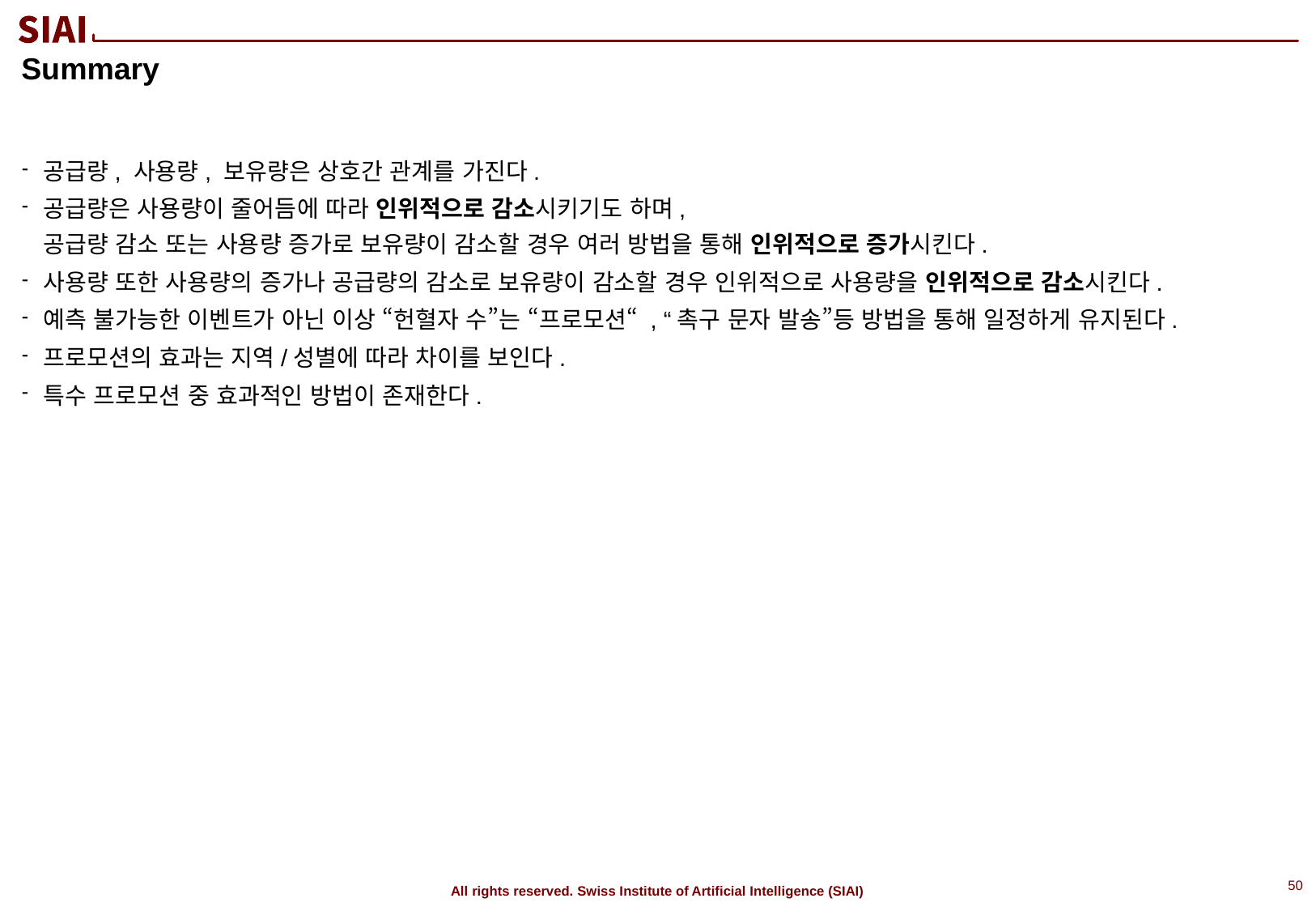

Summary
공급량, 사용량, 보유량은 상호간 관계를 가진다.
공급량은 사용량이 줄어듬에 따라 인위적으로 감소시키기도 하며,
공급량 감소 또는 사용량 증가로 보유량이 감소할 경우 여러 방법을 통해 인위적으로 증가시킨다.
사용량 또한 사용량의 증가나 공급량의 감소로 보유량이 감소할 경우 인위적으로 사용량을 인위적으로 감소시킨다.
예측 불가능한 이벤트가 아닌 이상 “헌혈자 수”는 “프로모션“ , “촉구 문자 발송”등 방법을 통해 일정하게 유지된다.
프로모션의 효과는 지역/성별에 따라 차이를 보인다.
특수 프로모션 중 효과적인 방법이 존재한다.
50
All rights reserved. Swiss Institute of Artificial Intelligence (SIAI)